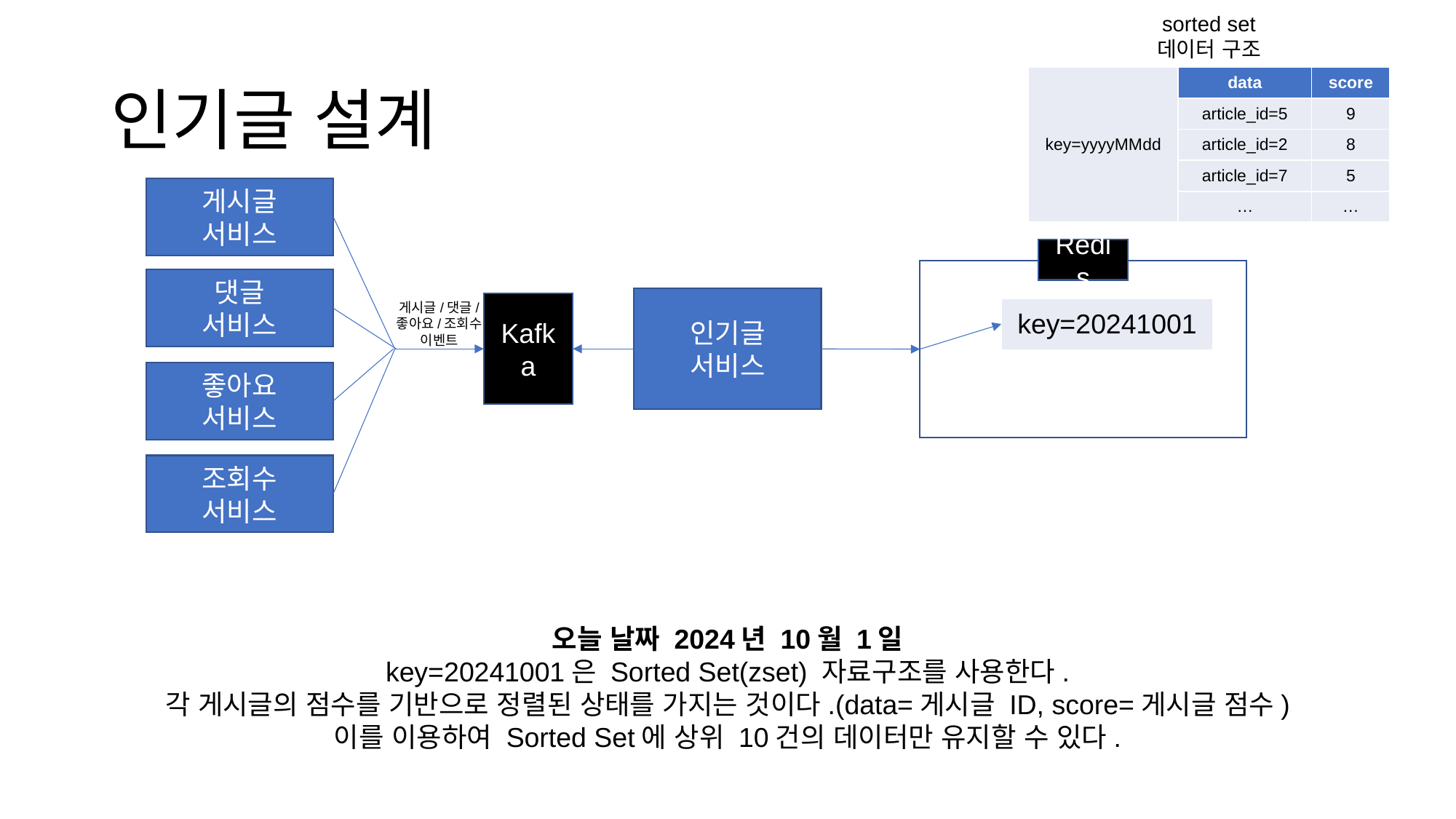

sorted set
데이터 구조
# 인기글 설계
| key=yyyyMMdd | data | score |
| --- | --- | --- |
|  | article\_id=5 | 9 |
|  | article\_id=2 | 8 |
|  | article\_id=7 | 5 |
|  | … | … |
게시글
서비스
Redis

댓글
서비스
인기글
서비스
게시글/댓글/
좋아요/조회수
이벤트
Kafka
| key=20241001 |
| --- |
좋아요
서비스
조회수
서비스
오늘 날짜 2024년 10월 1일
key=20241001은 Sorted Set(zset) 자료구조를 사용한다.
각 게시글의 점수를 기반으로 정렬된 상태를 가지는 것이다.(data=게시글 ID, score=게시글 점수)
이를 이용하여 Sorted Set에 상위 10건의 데이터만 유지할 수 있다.